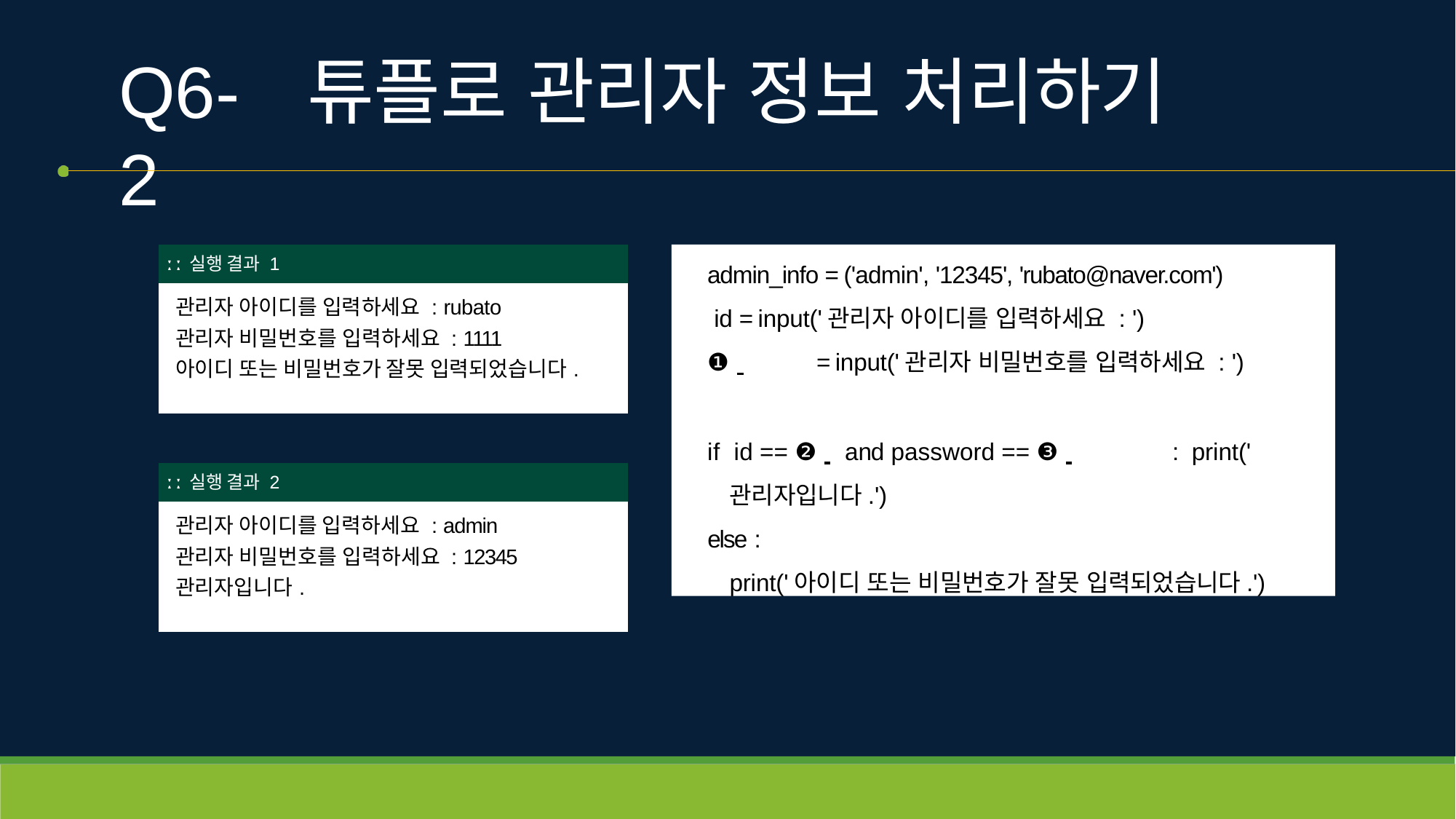

# Q6-2
튜플로 관리자 정보 처리하기

| ː ː 실행 결과 1 |
| --- |
| 관리자 아이디를 입력하세요 : rubato 관리자 비밀번호를 입력하세요 : 1111 아이디 또는 비밀번호가 잘못 입력되었습니다. |
admin_info = ('admin', '12345', 'rubato@naver.com')  id = input('관리자 아이디를 입력하세요 : ')
❶ 	= input('관리자 비밀번호를 입력하세요 : ')

if  id == ❷ 	 and password == ❸ 	 :  print('관리자입니다.')
else :
print('아이디 또는 비밀번호가 잘못 입력되었습니다.')
| ː ː 실행 결과 2 |
| --- |
| 관리자 아이디를 입력하세요 : admin 관리자 비밀번호를 입력하세요 : 12345 관리자입니다. |